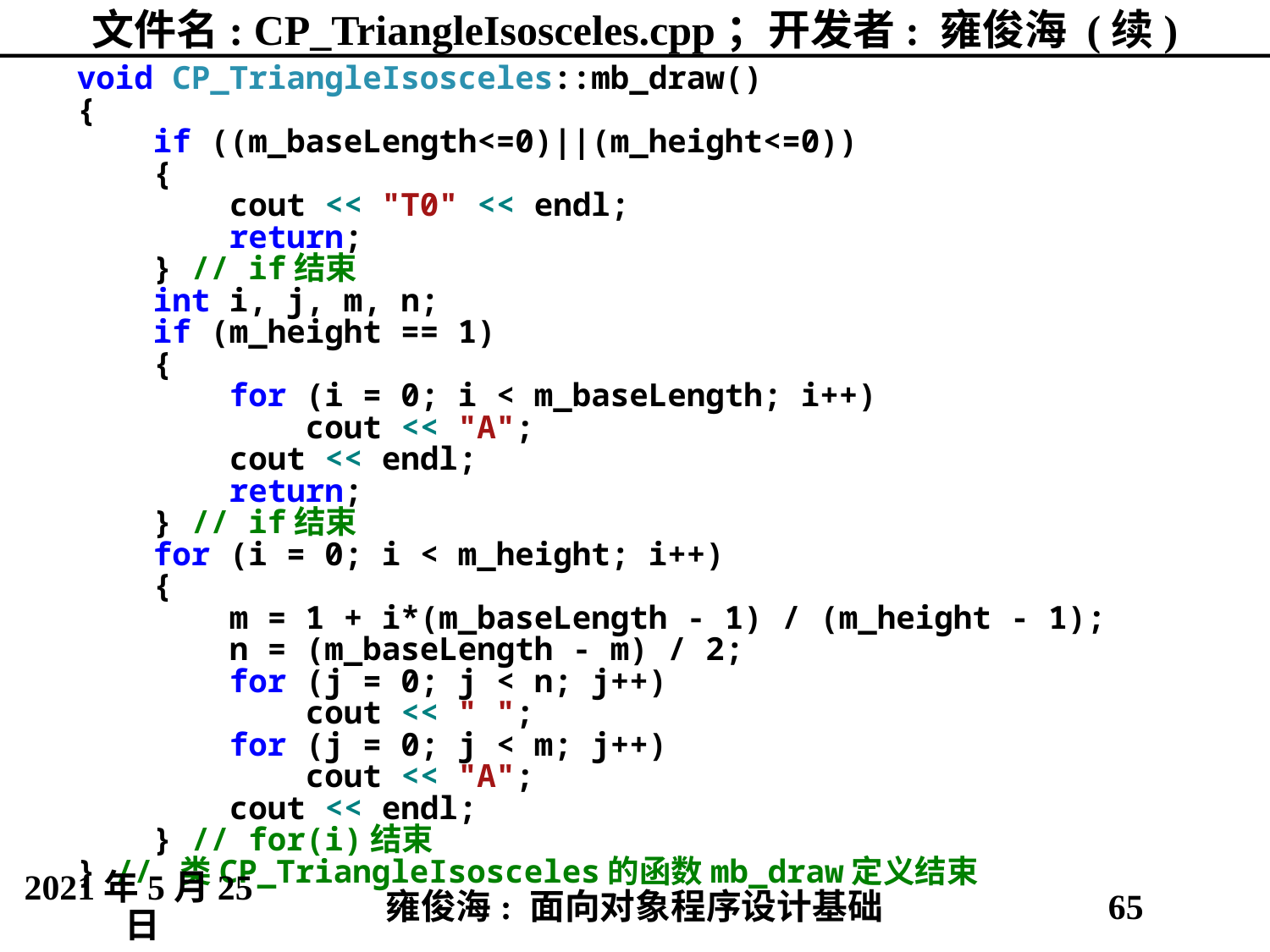

# 文件名: CP_TriangleIsosceles.cpp；开发者: 雍俊海 (续)

void CP_TriangleIsosceles::mb_draw()
{
    if ((m_baseLength<=0)||(m_height<=0))
    {
        cout << "T0" << endl;
        return;
    } // if结束
    int i, j, m, n;
    if (m_height == 1)
    {
        for (i = 0; i < m_baseLength; i++)
            cout << "A";
        cout << endl;
        return;
    } // if结束
    for (i = 0; i < m_height; i++)
    {
        m = 1 + i*(m_baseLength - 1) / (m_height - 1);
        n = (m_baseLength - m) / 2;
        for (j = 0; j < n; j++)
            cout << " ";
        for (j = 0; j < m; j++)
            cout << "A";
        cout << endl;
    } // for(i)结束
} // 类CP_TriangleIsosceles的函数mb_draw定义结束
2021年5月25日
雍俊海: 面向对象程序设计基础
65